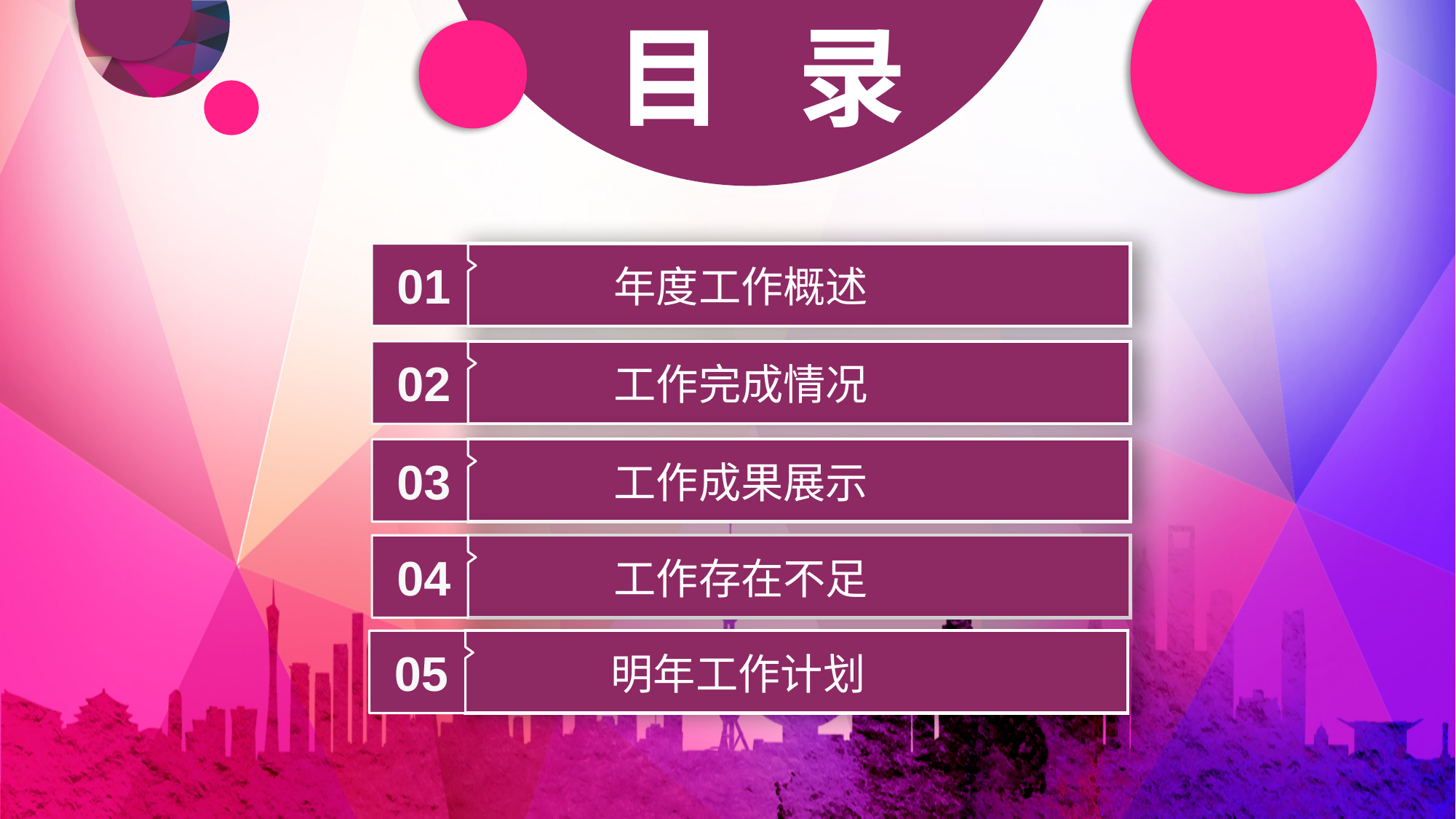

目   录

01
年度工作概述

02
工作完成情况

03
工作成果展示

04
工作存在不足

05
明年工作计划